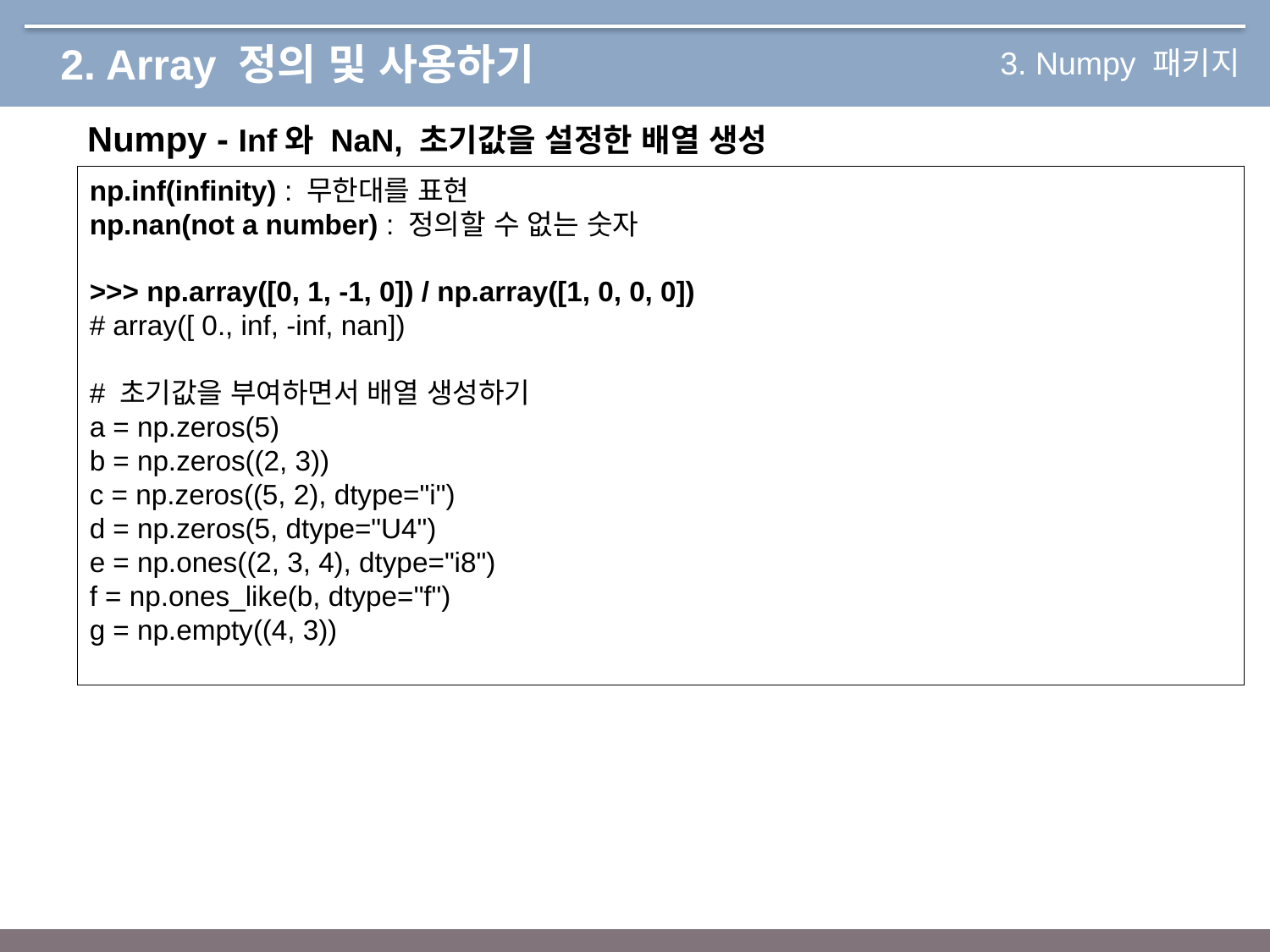

2. Array 정의 및 사용하기
3. Numpy 패키지
Numpy - Inf와 NaN, 초기값을 설정한 배열 생성
np.inf(infinity) : 무한대를 표현
np.nan(not a number) : 정의할 수 없는 숫자

>>> np.array([0, 1, -1, 0]) / np.array([1, 0, 0, 0])
# array([ 0., inf, -inf, nan])

# 초기값을 부여하면서 배열 생성하기
a = np.zeros(5)
b = np.zeros((2, 3))
c = np.zeros((5, 2), dtype="i")
d = np.zeros(5, dtype="U4")
e = np.ones((2, 3, 4), dtype="i8")
f = np.ones_like(b, dtype="f")
g = np.empty((4, 3))